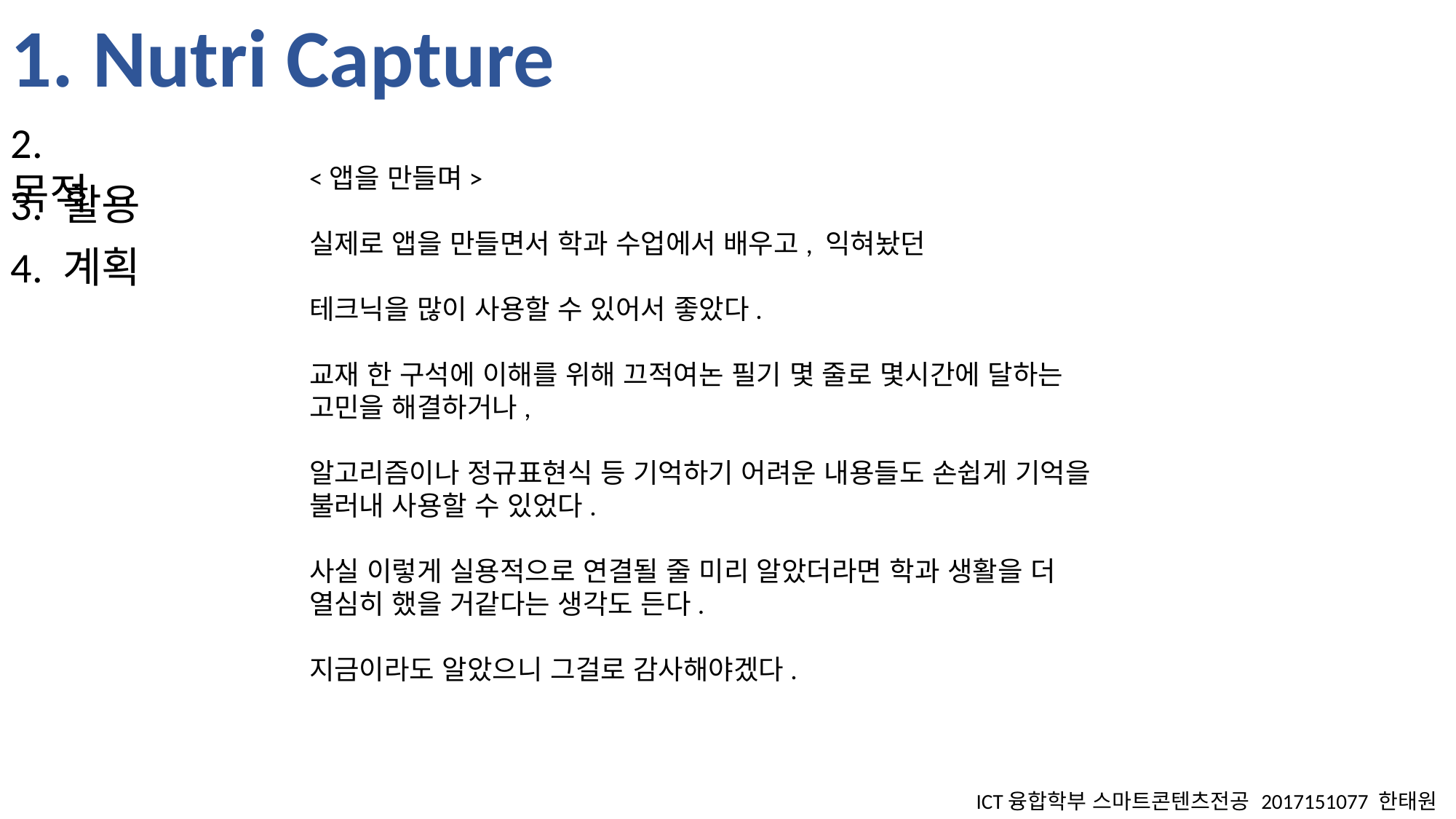

1. Nutri Capture
2. 목적
<앱을 만들며>

실제로 앱을 만들면서 학과 수업에서 배우고, 익혀놨던

테크닉을 많이 사용할 수 있어서 좋았다.

교재 한 구석에 이해를 위해 끄적여논 필기 몇 줄로 몇시간에 달하는 고민을 해결하거나,

알고리즘이나 정규표현식 등 기억하기 어려운 내용들도 손쉽게 기억을 불러내 사용할 수 있었다.

사실 이렇게 실용적으로 연결될 줄 미리 알았더라면 학과 생활을 더 열심히 했을 거같다는 생각도 든다.

지금이라도 알았으니 그걸로 감사해야겠다.

3. 활용
4. 계획
ICT융합학부 스마트콘텐츠전공 2017151077 한태원